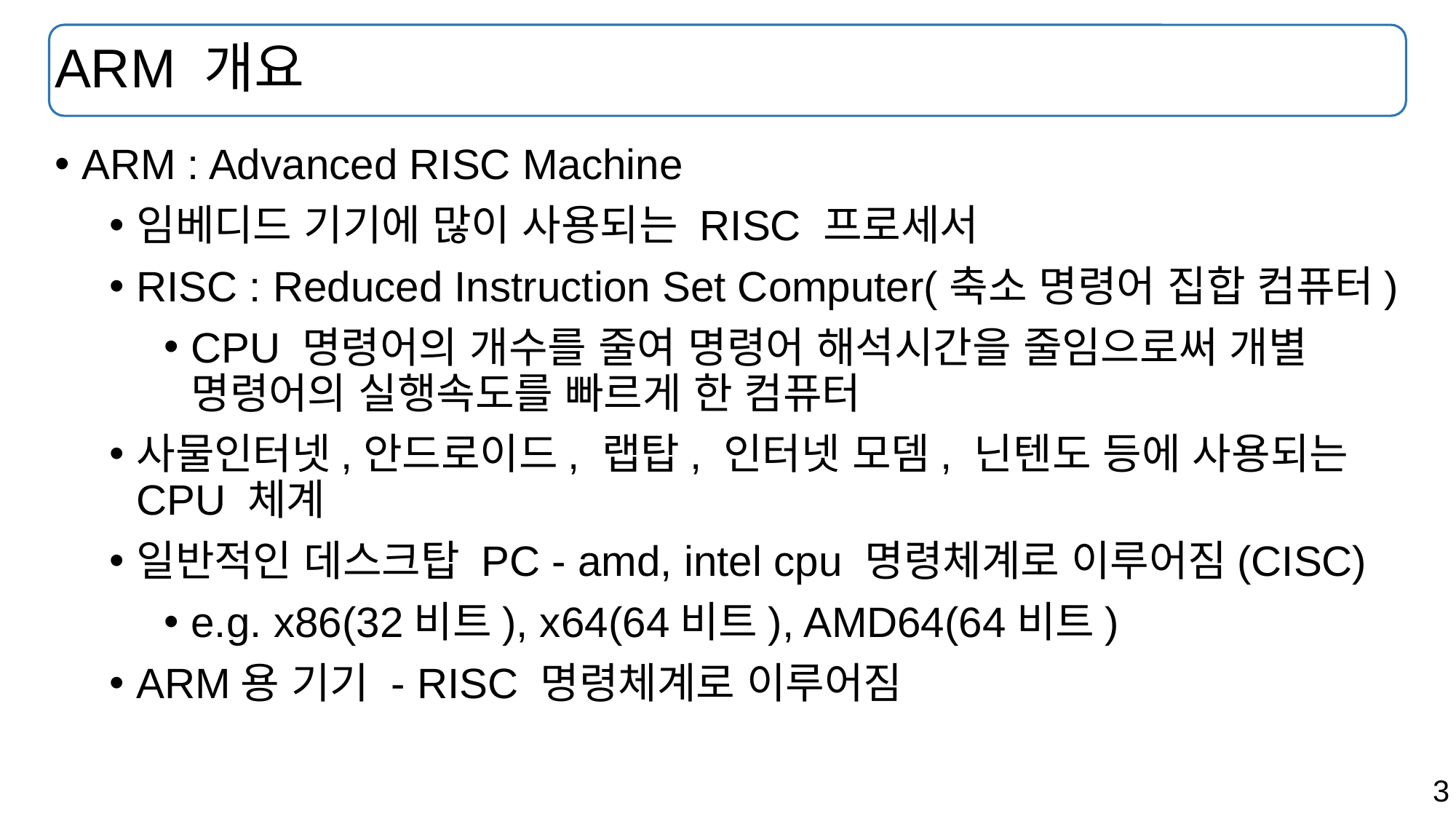

# ARM 개요
ARM : Advanced RISC Machine
임베디드 기기에 많이 사용되는 RISC 프로세서
RISC : Reduced Instruction Set Computer(축소 명령어 집합 컴퓨터)
CPU 명령어의 개수를 줄여 명령어 해석시간을 줄임으로써 개별 명령어의 실행속도를 빠르게 한 컴퓨터
사물인터넷,안드로이드, 랩탑, 인터넷 모뎀, 닌텐도 등에 사용되는 CPU 체계
일반적인 데스크탑 PC - amd, intel cpu 명령체계로 이루어짐(CISC)
e.g. x86(32비트), x64(64비트), AMD64(64비트)
ARM용 기기 - RISC 명령체계로 이루어짐
3